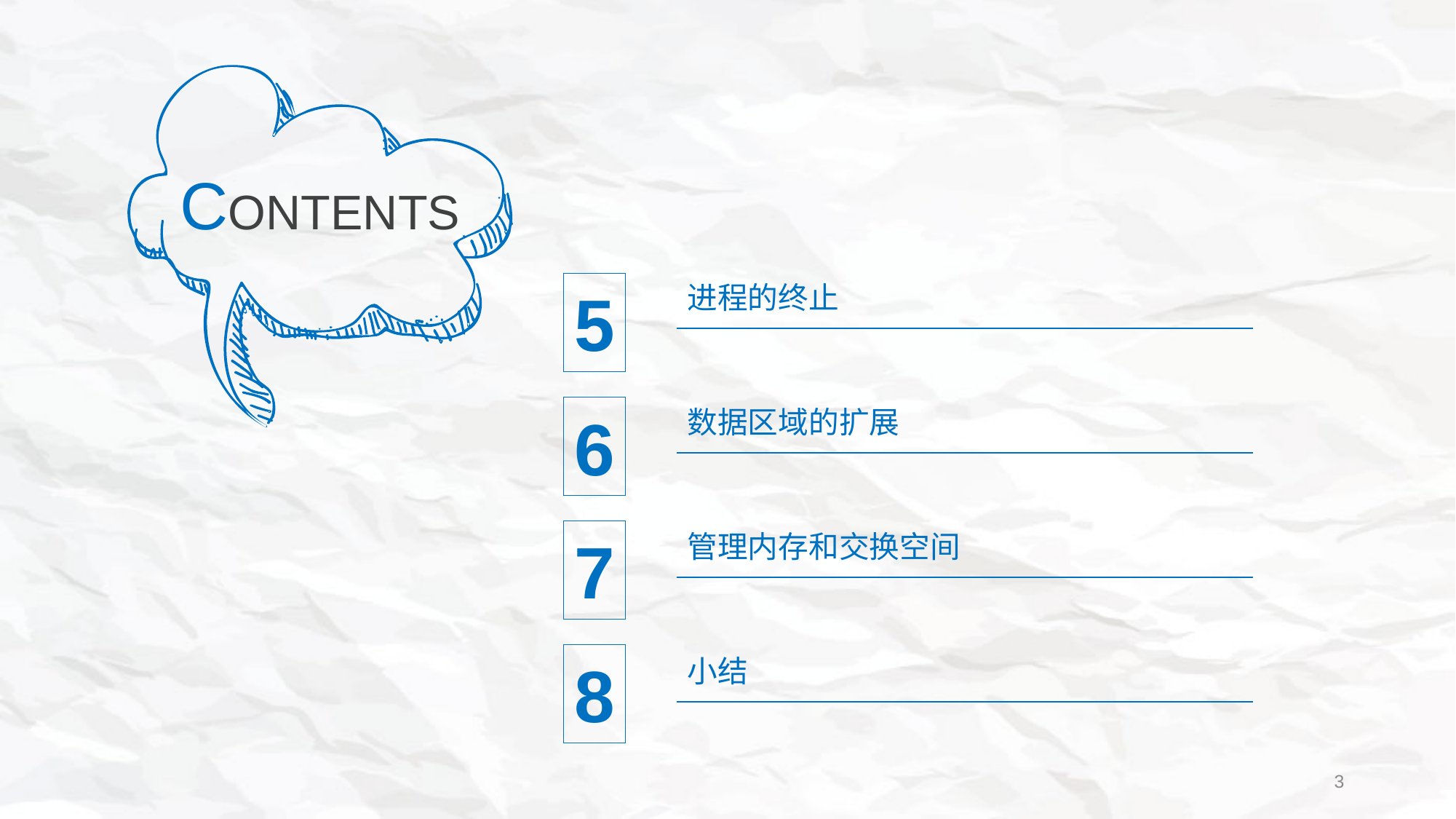

CONTENTS
进程的终止

5
6
数据区域的扩展

7
管理内存和交换空间

8
小结

3